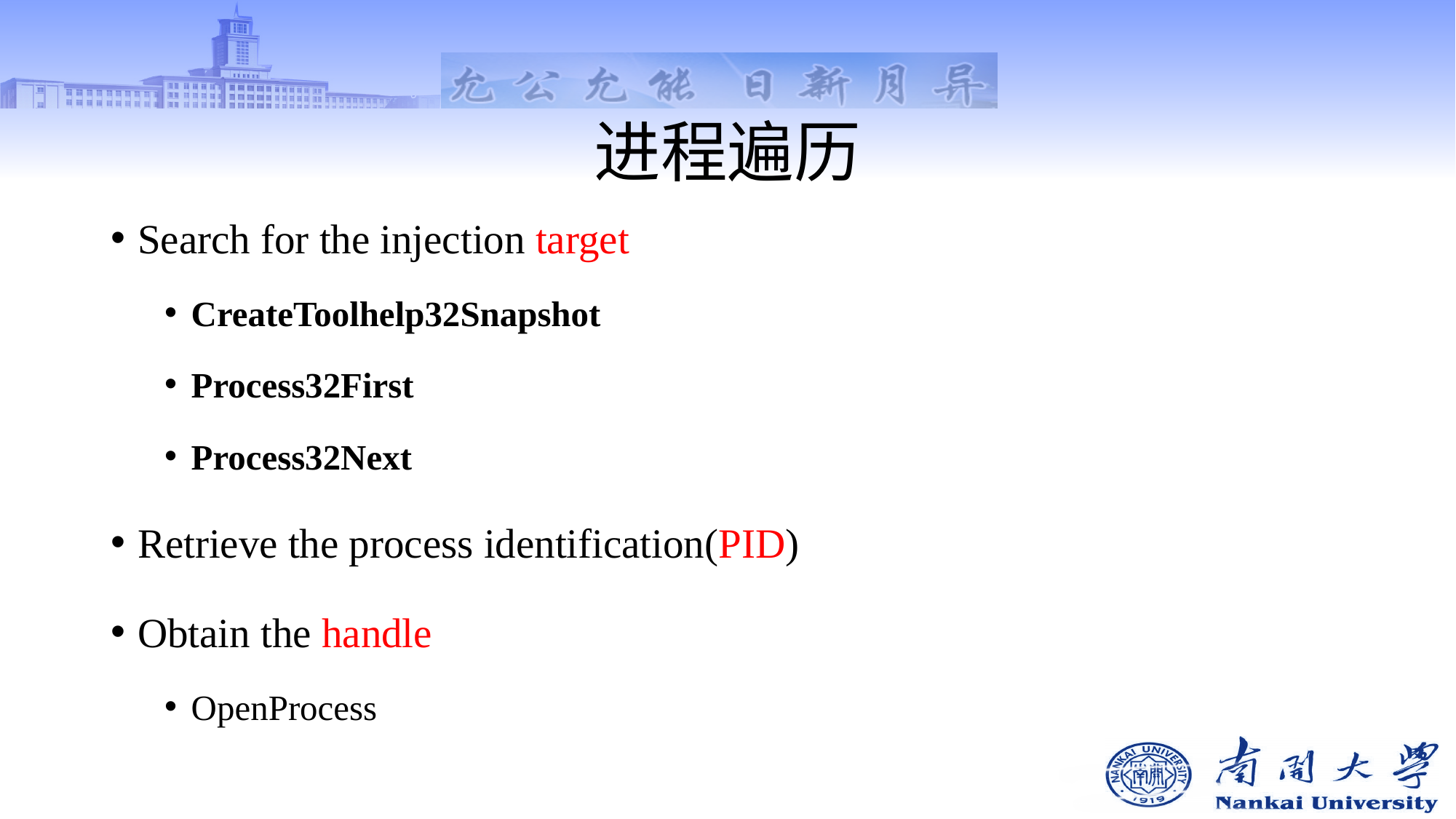

# 进程遍历
Search for the injection target
CreateToolhelp32Snapshot
Process32First
Process32Next
Retrieve the process identification(PID)
Obtain the handle
OpenProcess